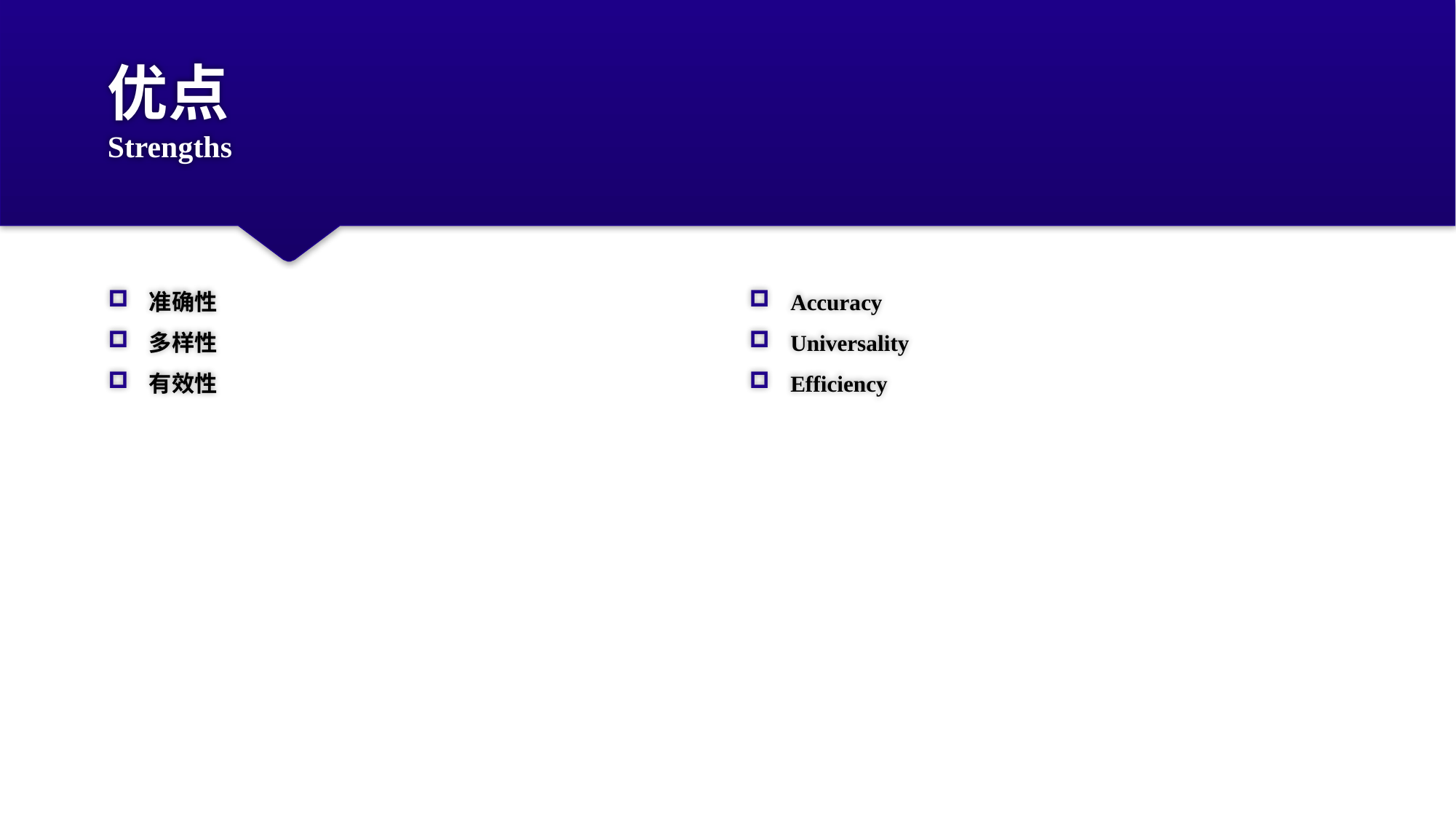

# 优点 Strengths
准确性
多样性
有效性

Accuracy
Universality
Efficiency